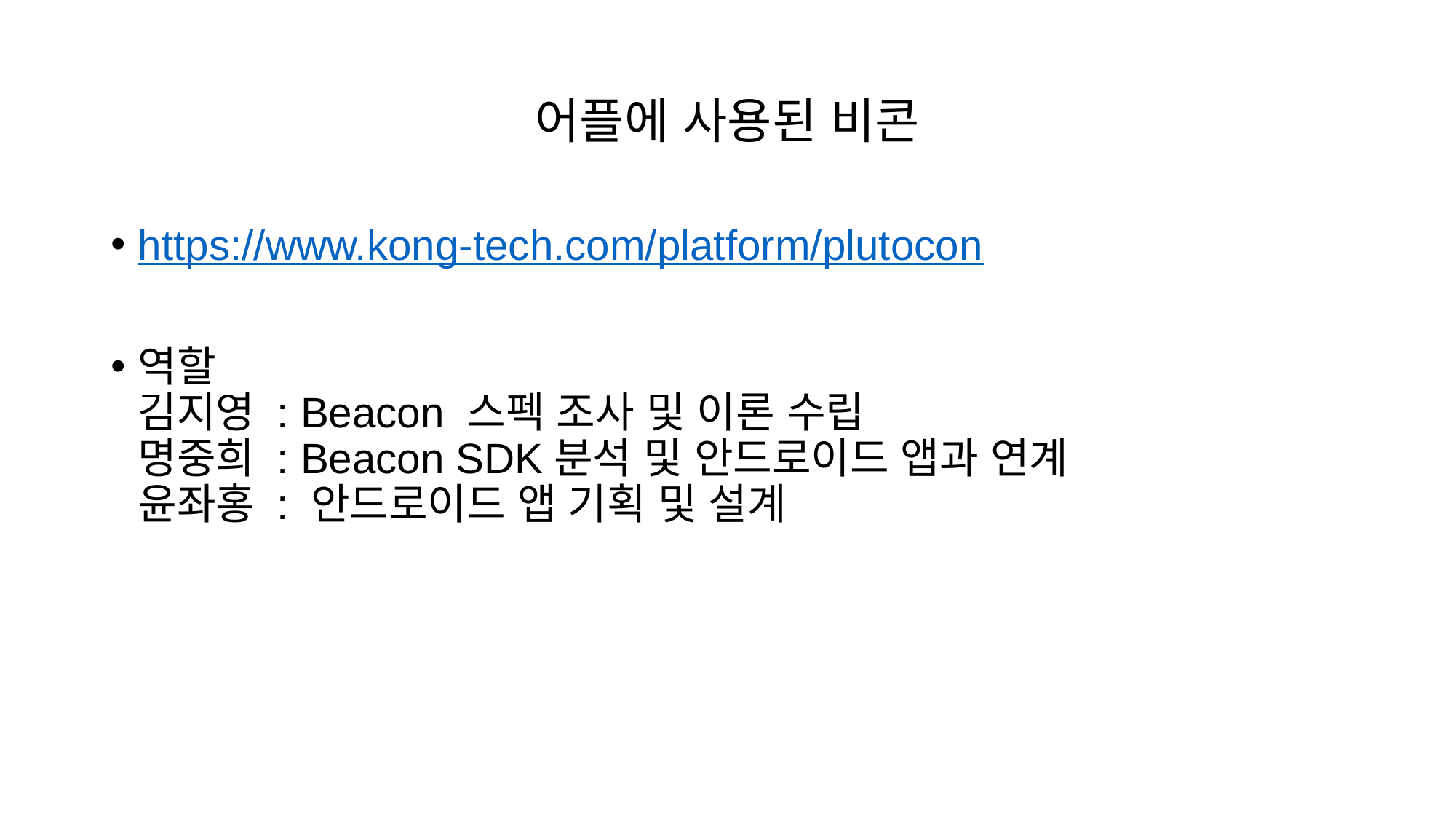

# 어플에 사용된 비콘
https://www.kong-tech.com/platform/plutocon

역할
김지영 : Beacon 스펙 조사 및 이론 수립
명중희 : Beacon SDK분석 및 안드로이드 앱과 연계
윤좌홍 : 안드로이드 앱 기획 및 설계